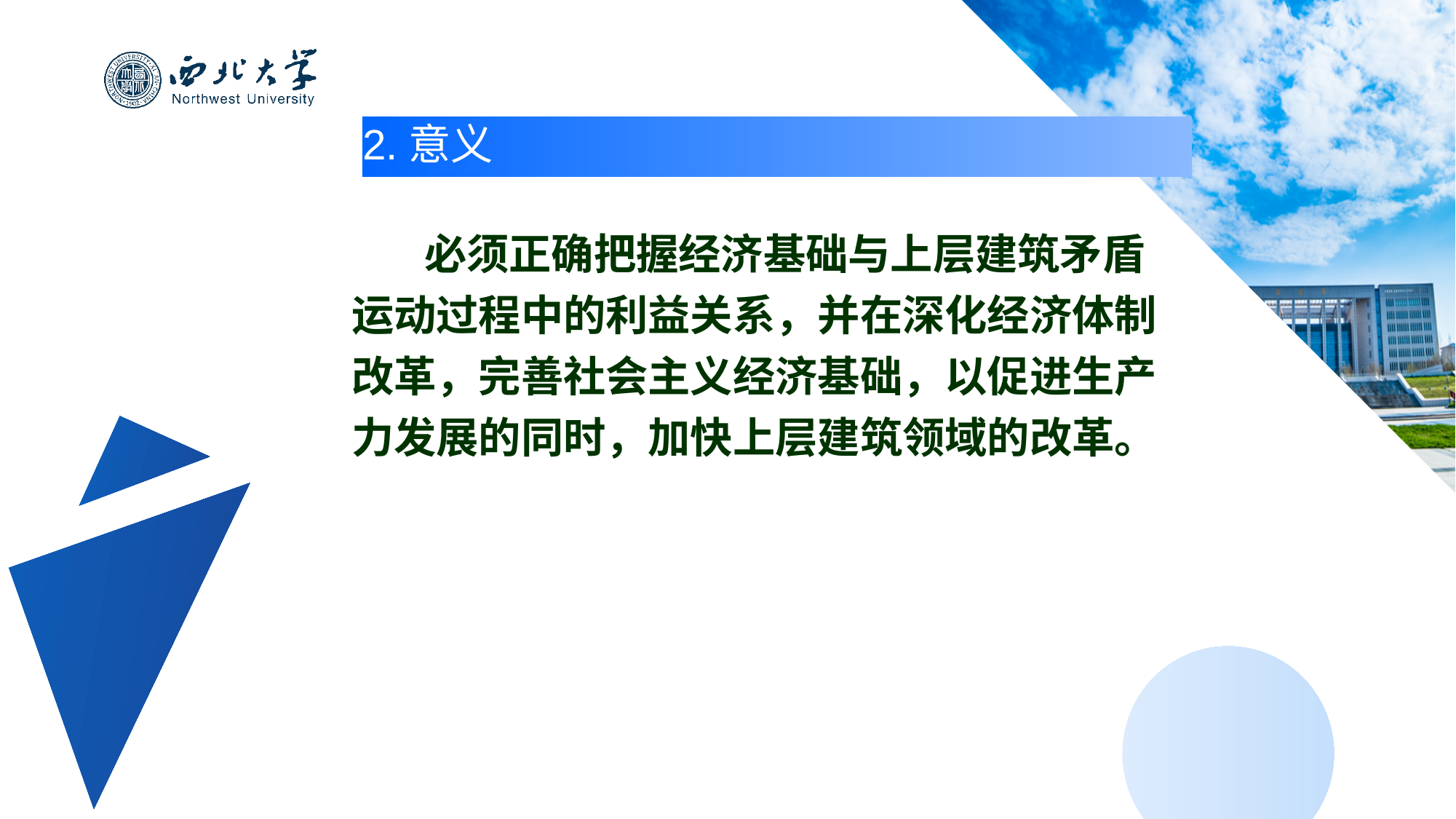

2.意义
　　必须正确把握经济基础与上层建筑矛盾运动过程中的利益关系，并在深化经济体制改革，完善社会主义经济基础，以促进生产力发展的同时，加快上层建筑领域的改革。